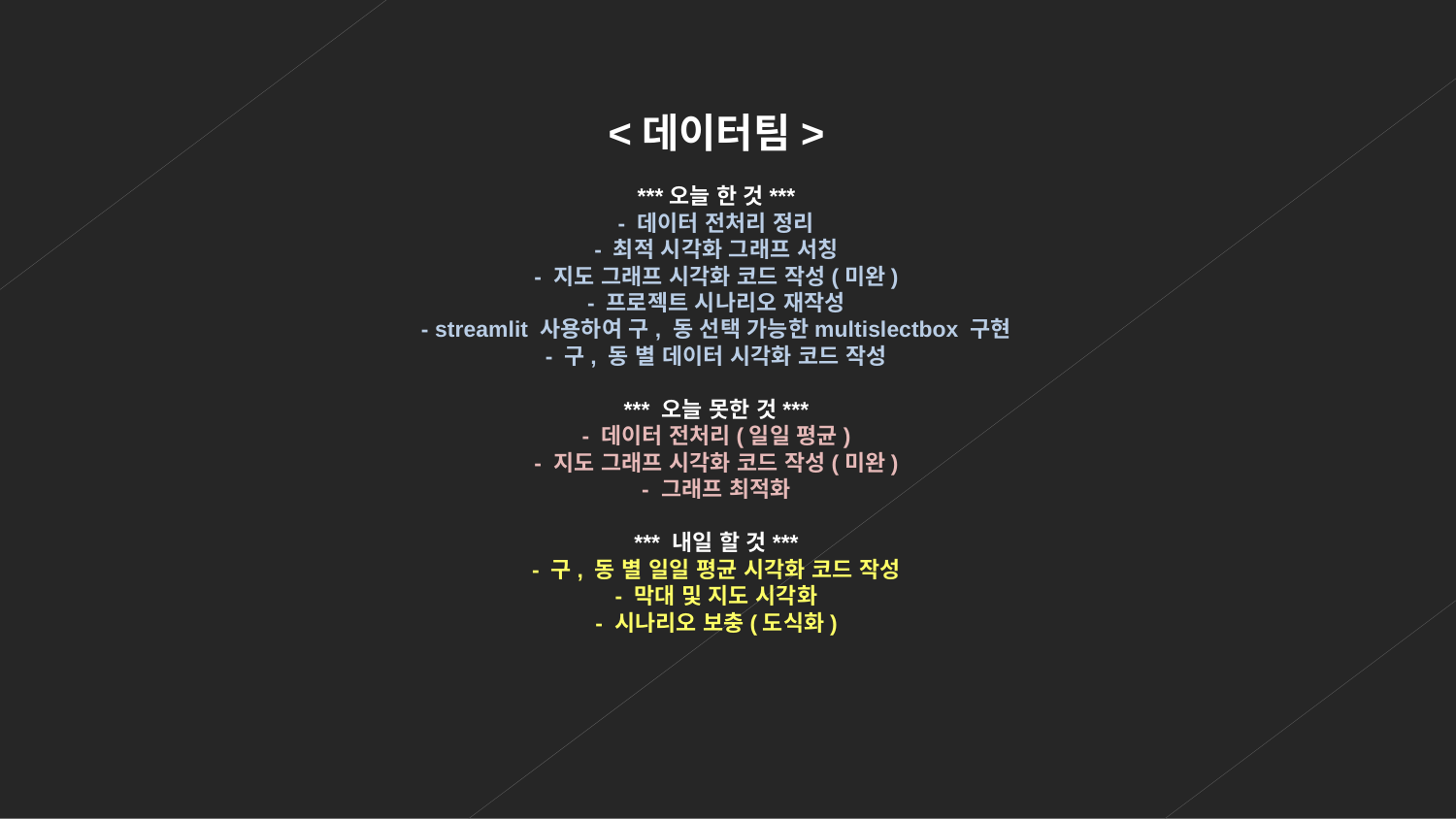

<데이터팀>

***오늘 한 것***
- 데이터 전처리 정리
- 최적 시각화 그래프 서칭
- 지도 그래프 시각화 코드 작성(미완)
- 프로젝트 시나리오 재작성
- streamlit 사용하여 구, 동 선택 가능한multislectbox 구현
- 구, 동 별 데이터 시각화 코드 작성

*** 오늘 못한 것***
- 데이터 전처리(일일 평균)
- 지도 그래프 시각화 코드 작성(미완)
- 그래프 최적화

*** 내일 할 것***
- 구, 동 별 일일 평균 시각화 코드 작성
- 막대 및 지도 시각화
- 시나리오 보충(도식화)